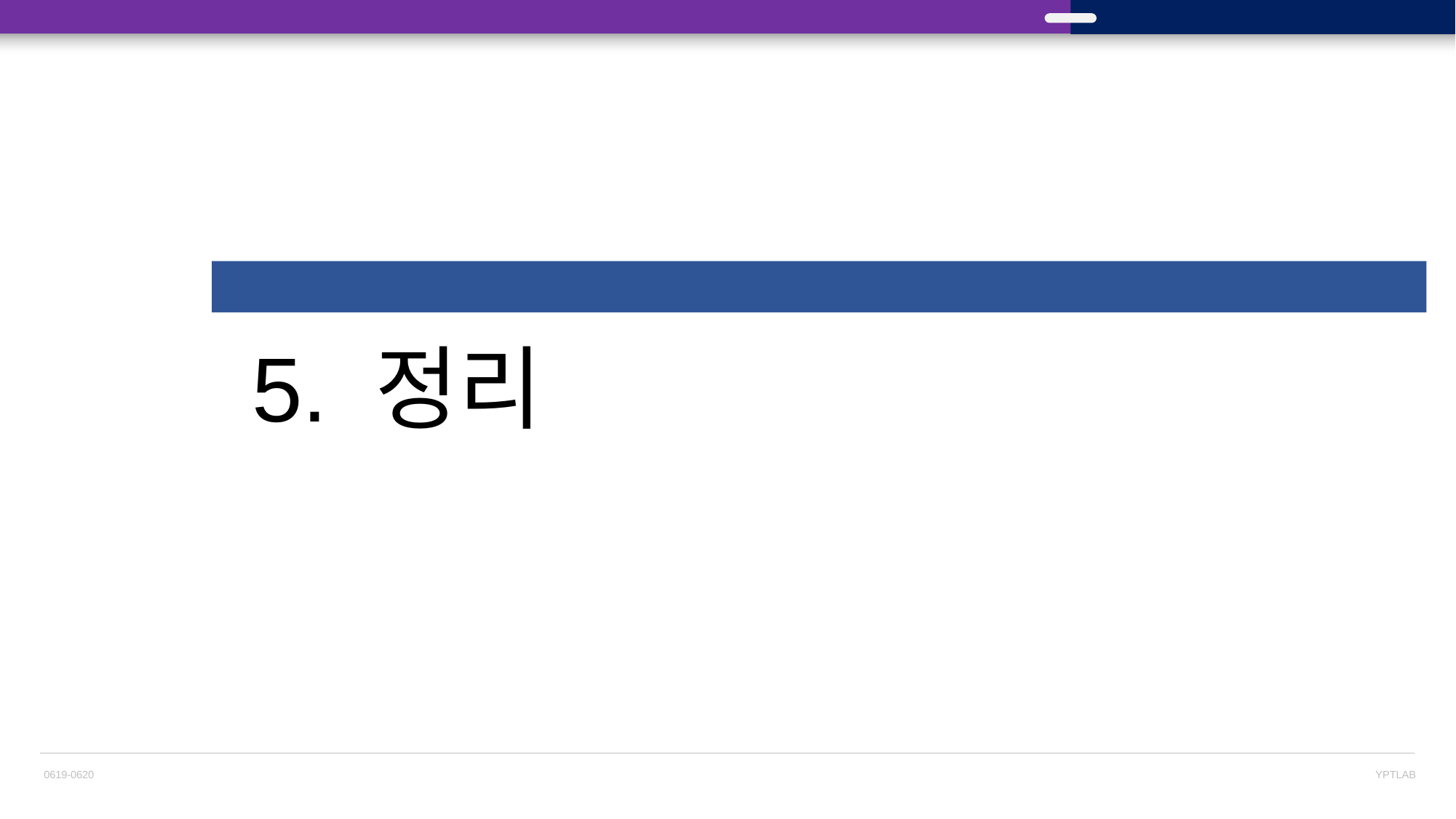

LOGO
프레젠테이션 교육

5. 정리
0619-0620
YPTLAB